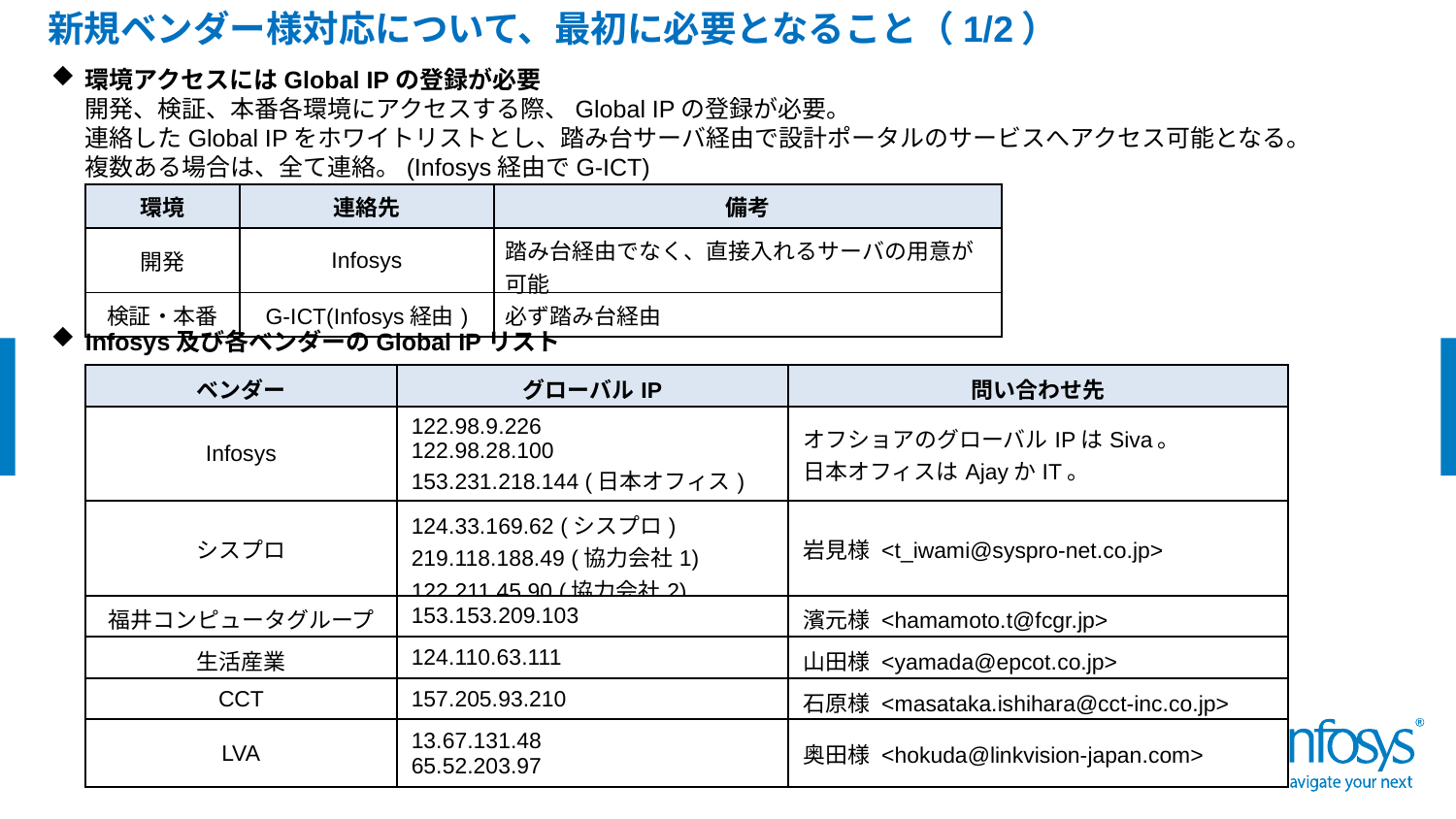

新規ベンダー様対応について、最初に必要となること（1/2）
環境アクセスにはGlobal IPの登録が必要
開発、検証、本番各環境にアクセスする際、Global IPの登録が必要。
連絡したGlobal IPをホワイトリストとし、踏み台サーバ経由で設計ポータルのサービスへアクセス可能となる。
複数ある場合は、全て連絡。(Infosys経由でG-ICT)

Infosys及び各ベンダーのGlobal IPリスト
| 環境 | 連絡先 | 備考 |
| --- | --- | --- |
| 開発 | Infosys | 踏み台経由でなく、直接入れるサーバの用意が可能 |
| 検証・本番 | G-ICT(Infosys経由) | 必ず踏み台経由 |
| ベンダー | グローバルIP | 問い合わせ先 |
| --- | --- | --- |
| Infosys | 122.98.9.226 122.98.28.100 153.231.218.144 (日本オフィス) | オフショアのグローバルIPはSiva。 日本オフィスはAjayかIT。 |
| シスプロ | 124.33.169.62 (シスプロ) 219.118.188.49 (協力会社1) 122.211.45.90 (協力会社2) | 岩見様 <t\_iwami@syspro-net.co.jp> |
| 福井コンピュータグループ | 153.153.209.103 | 濱元様 <hamamoto.t@fcgr.jp> |
| 生活産業 | 124.110.63.111 | 山田様 <yamada@epcot.co.jp> |
| CCT | 157.205.93.210 | 石原様 <masataka.ishihara@cct-inc.co.jp> |
| LVA | 13.67.131.48 65.52.203.97 | 奥田様 <hokuda@linkvision-japan.com> |